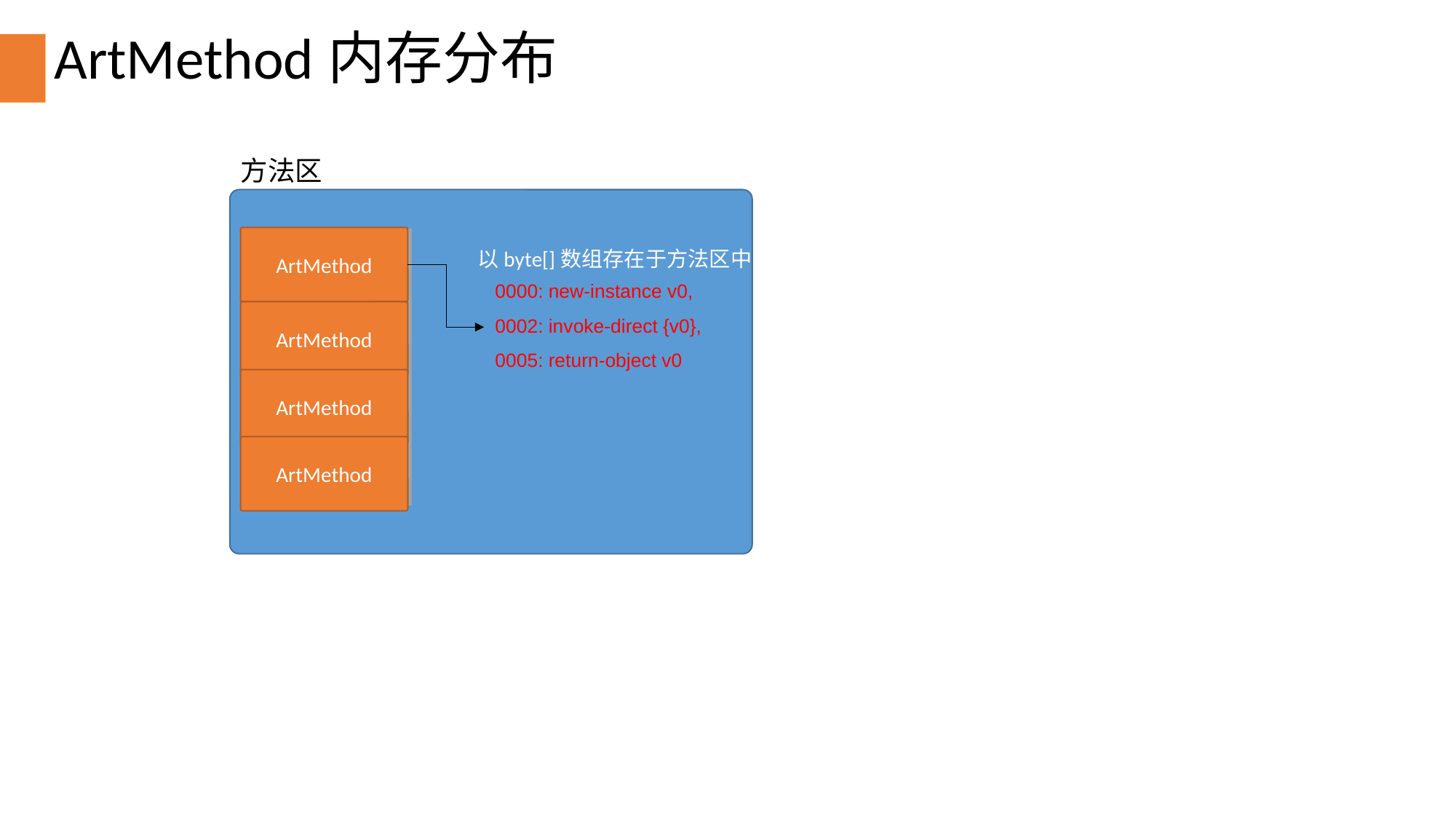

# ArtMethod内存分布
方法区

ArtMethod

以byte[]数组存在于方法区中
 0000: new-instance v0,
 0002: invoke-direct {v0},
 0005: return-object v0
ArtMethod
ArtMethod
ArtMethod